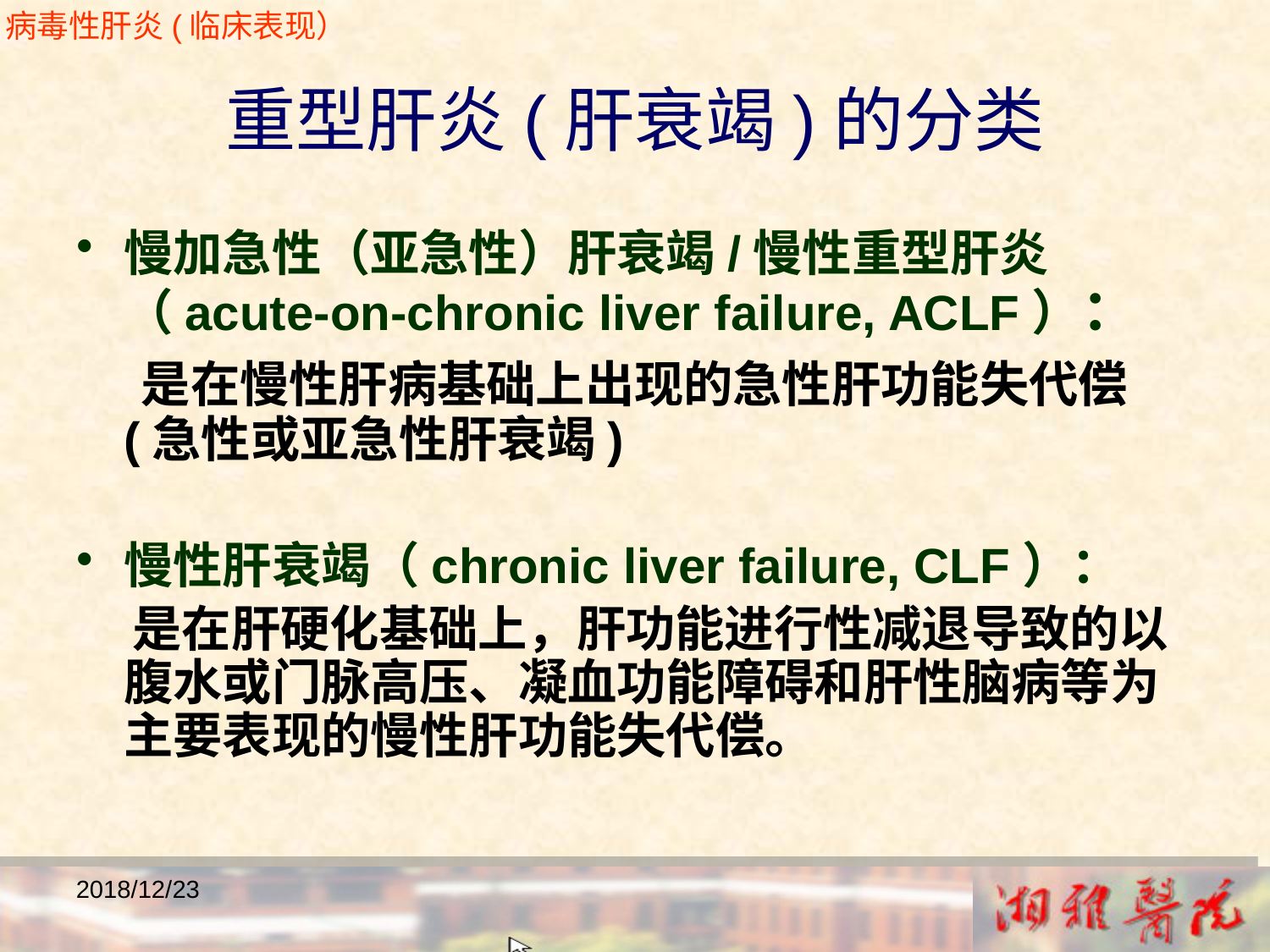

重型肝炎(肝衰竭)的分类
慢加急性（亚急性）肝衰竭/慢性重型肝炎（acute-on-chronic liver failure, ACLF）：
    是在慢性肝病基础上出现的急性肝功能失代偿(急性或亚急性肝衰竭)

慢性肝衰竭（chronic liver failure, CLF）：
    是在肝硬化基础上，肝功能进行性减退导致的以腹水或门脉高压、凝血功能障碍和肝性脑病等为主要表现的慢性肝功能失代偿。
病毒性肝炎(临床表现）
2018/12/23